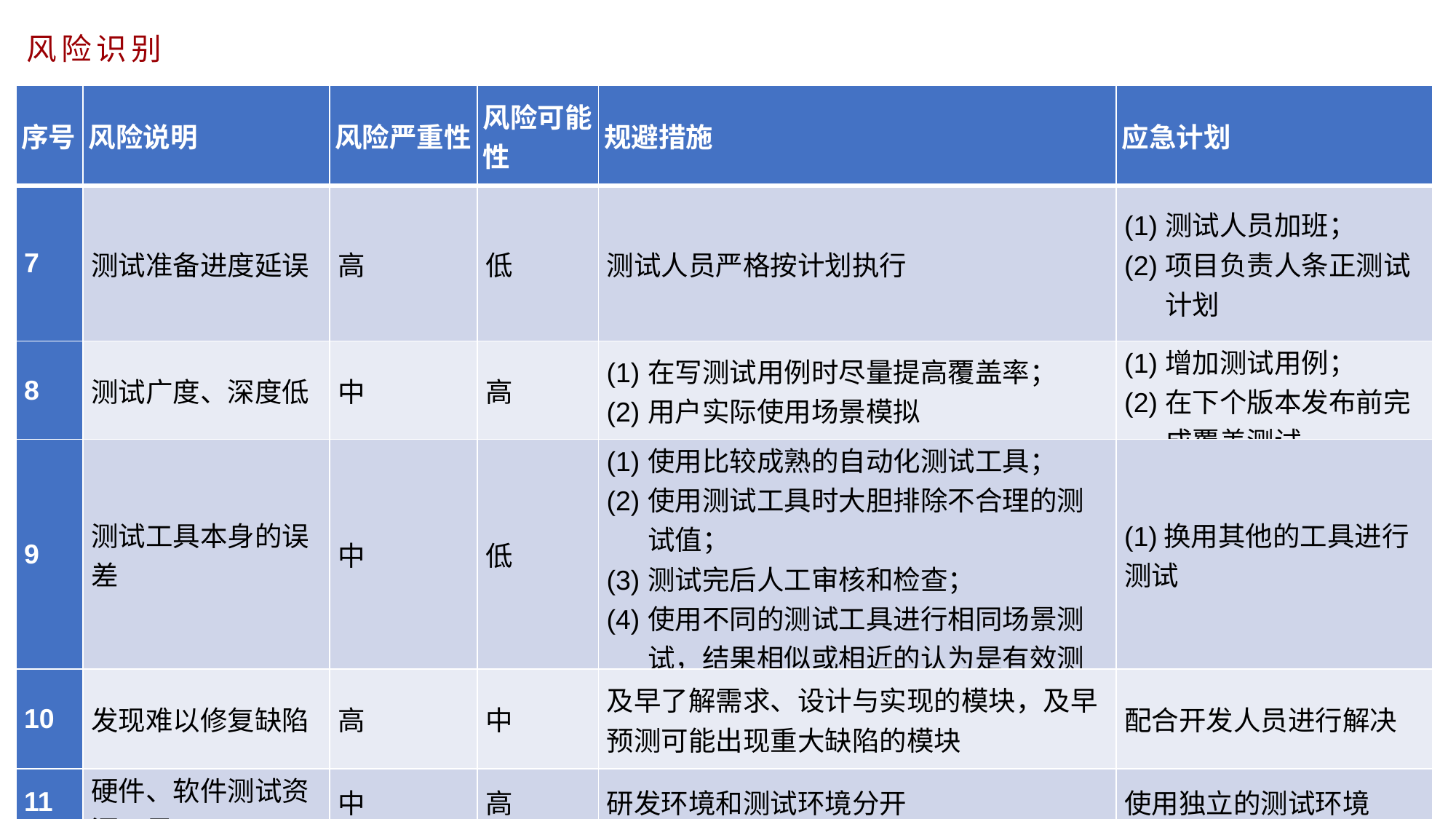

风险识别

| 序号 | 风险说明 | 风险严重性 | 风险可能性 | 规避措施 | 应急计划 |
| --- | --- | --- | --- | --- | --- |
| 7 | 测试准备进度延误 | 高 | 低 | 测试人员严格按计划执行 | 测试人员加班； 项目负责人条正测试计划 |
| 8 | 测试广度、深度低 | 中 | 高 | 在写测试用例时尽量提高覆盖率； 用户实际使用场景模拟 | 增加测试用例； 在下个版本发布前完成覆盖测试 |
| 9 | 测试工具本身的误差 | 中 | 低 | 使用比较成熟的自动化测试工具； 使用测试工具时大胆排除不合理的测试值； 测试完后人工审核和检查； 使用不同的测试工具进行相同场景测试，结果相似或相近的认为是有效测试 | (1)换用其他的工具进行测试 |
| 10 | 发现难以修复缺陷 | 高 | 中 | 及早了解需求、设计与实现的模块，及早预测可能出现重大缺陷的模块 | 配合开发人员进行解决 |
| 11 | 硬件、软件测试资源不足 | 中 | 高 | 研发环境和测试环境分开 | 使用独立的测试环境 |
| 12 | 测试时间不充足 | 高 | 中 | 研发时做好测试风险品评估 | 延长测试时间 |